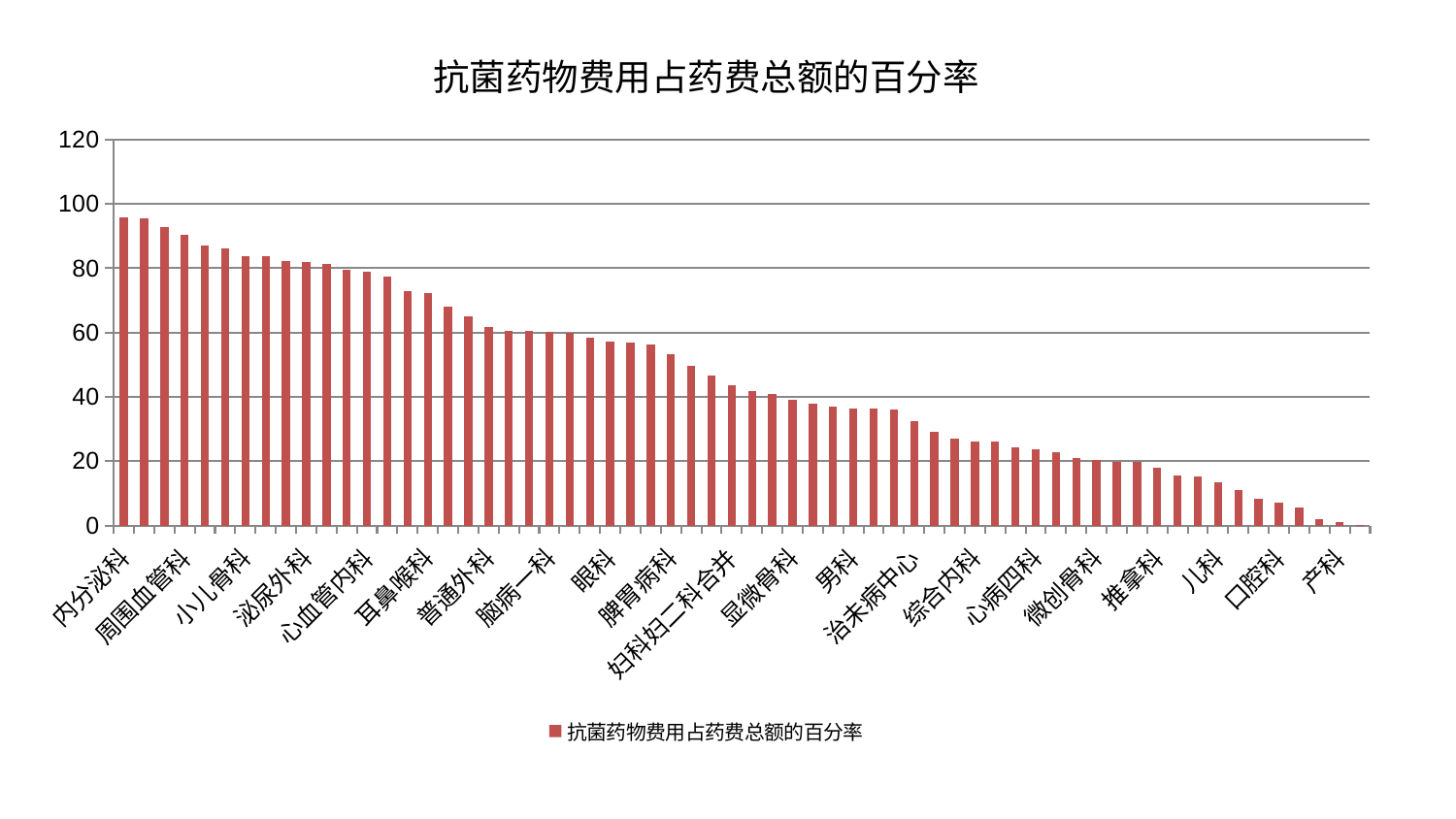

### Chart: 抗菌药物费用占药费总额的百分率

| Category | 抗菌药物费用占药费总额的百分率 |
|---|---|
| 内分泌科 | 95.87176371544852 |
| 消化内科 | 95.65267733000597 |
| 运动损伤骨科 | 92.72153827200793 |
| 周围血管科 | 90.34313332229524 |
| 肿瘤内科 | 87.16259623087292 |
| 中医外治中心 | 86.14525139837245 |
| 小儿骨科 | 83.83982122418267 |
| 脑病二科 | 83.69641894377952 |
| 呼吸内科 | 82.20495388595552 |
| 泌尿外科 | 82.0428866211705 |
| 神经内科 | 81.38500143558056 |
| 重症医学科 | 79.6847163995075 |
| 心血管内科 | 78.89555243482782 |
| 康复科 | 77.4112598862921 |
| 皮肤科 | 72.87575946841488 |
| 耳鼻喉科 | 72.33869431046121 |
| 心病三科 | 68.15738839445937 |
| 神经外科 | 65.14453060310021 |
| 普通外科 | 61.81687130907096 |
| 脑病三科 | 60.65389602032516 |
| 肛肠科 | 60.43949432500184 |
| 脑病一科 | 60.11331787226415 |
| 脾胃科消化科合并 | 60.00747987298429 |
| 胸外科 | 58.29935588095203 |
| 眼科 | 57.21576694883088 |
| 乳腺甲状腺外科 | 56.984026902088594 |
| 肾脏内科 | 56.16817746237965 |
| 脾胃病科 | 53.36550811773617 |
| 身心医学科 | 49.6852965195995 |
| 东区重症医学科 | 46.54443710216576 |
| 妇科妇二科合并 | 43.67760698019916 |
| 血液科 | 41.941687845159926 |
| 老年医学科 | 40.81615965619982 |
| 显微骨科 | 39.003285791559875 |
| 小儿推拿科 | 37.812277567734355 |
| 心病二科 | 36.825104474268144 |
| 男科 | 36.478583564808396 |
| 西区重症医学科 | 36.24170992542095 |
| 中医经典科 | 36.149483475275915 |
| 治未病中心 | 32.34010393008755 |
| 骨科 | 29.092241286477403 |
| 脊柱骨科 | 27.070470551551786 |
| 综合内科 | 26.246949525448017 |
| 美容皮肤科 | 26.206939630267968 |
| 关节骨科 | 24.38585131120692 |
| 心病四科 | 23.70310462613179 |
| 肾病科 | 22.66363680545693 |
| 东区肾病科 | 20.9920698670929 |
| 微创骨科 | 20.369765314401576 |
| 针灸科 | 19.879740551268355 |
| 肝病科 | 19.850713900778373 |
| 推拿科 | 18.03436204800224 |
| 妇科 | 15.525915524083045 |
| 风湿病科 | 15.144010772192939 |
| 儿科 | 13.280132327529891 |
| 心病一科 | 10.962988524996087 |
| 创伤骨科 | 8.362712398969286 |
| 口腔科 | 6.994220660189132 |
| 肝胆外科 | 5.577051683328227 |
| 妇二科 | 2.0699079838015777 |
| 产科 | 1.0307942890623645 |
| 医院 | 0.0389 |
36